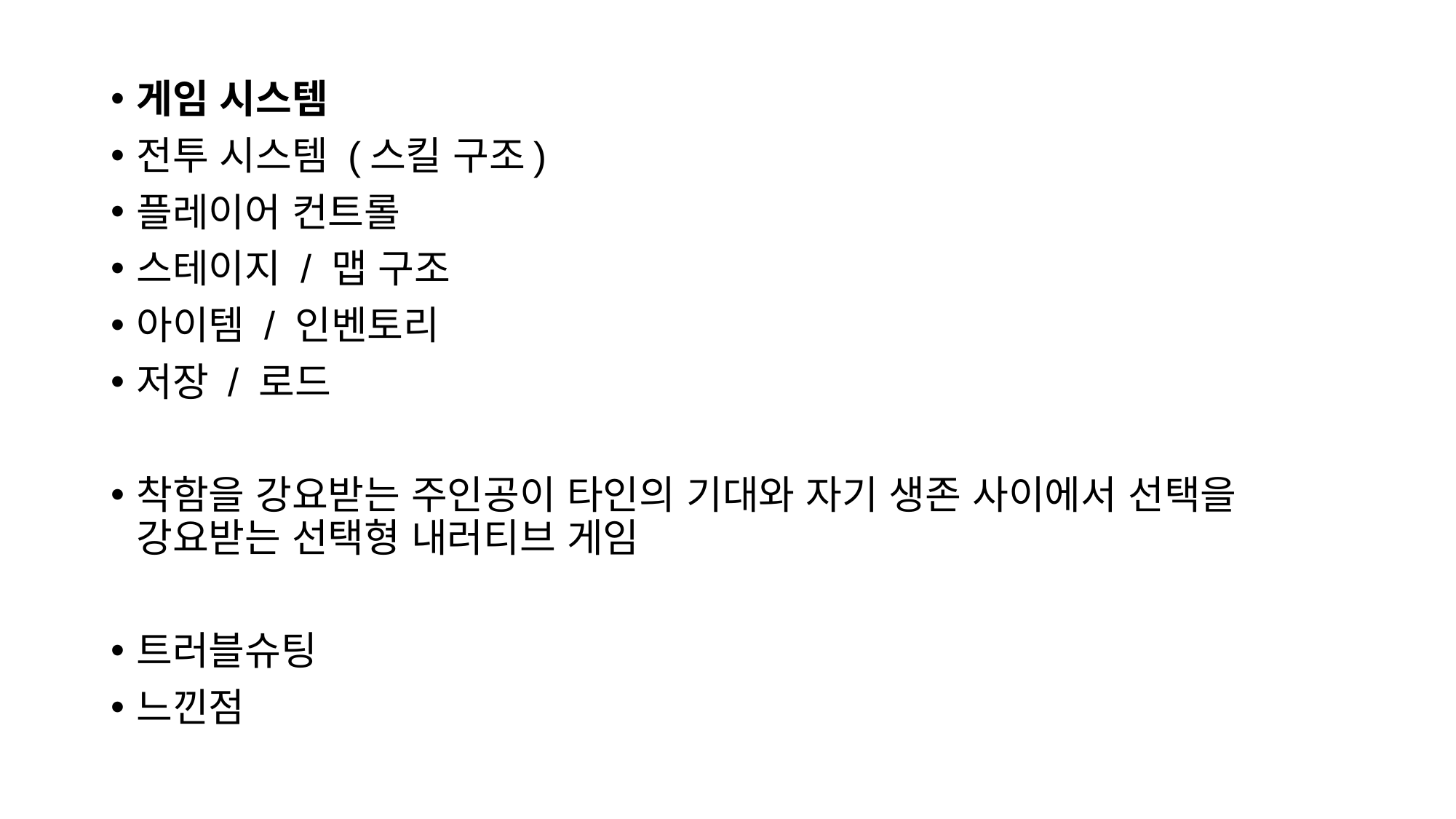

게임 시스템
전투 시스템 (스킬 구조)
플레이어 컨트롤
스테이지 / 맵 구조
아이템 / 인벤토리
저장 / 로드

착함을 강요받는 주인공이 타인의 기대와 자기 생존 사이에서 선택을 강요받는 선택형 내러티브 게임

트러블슈팅
느낀점